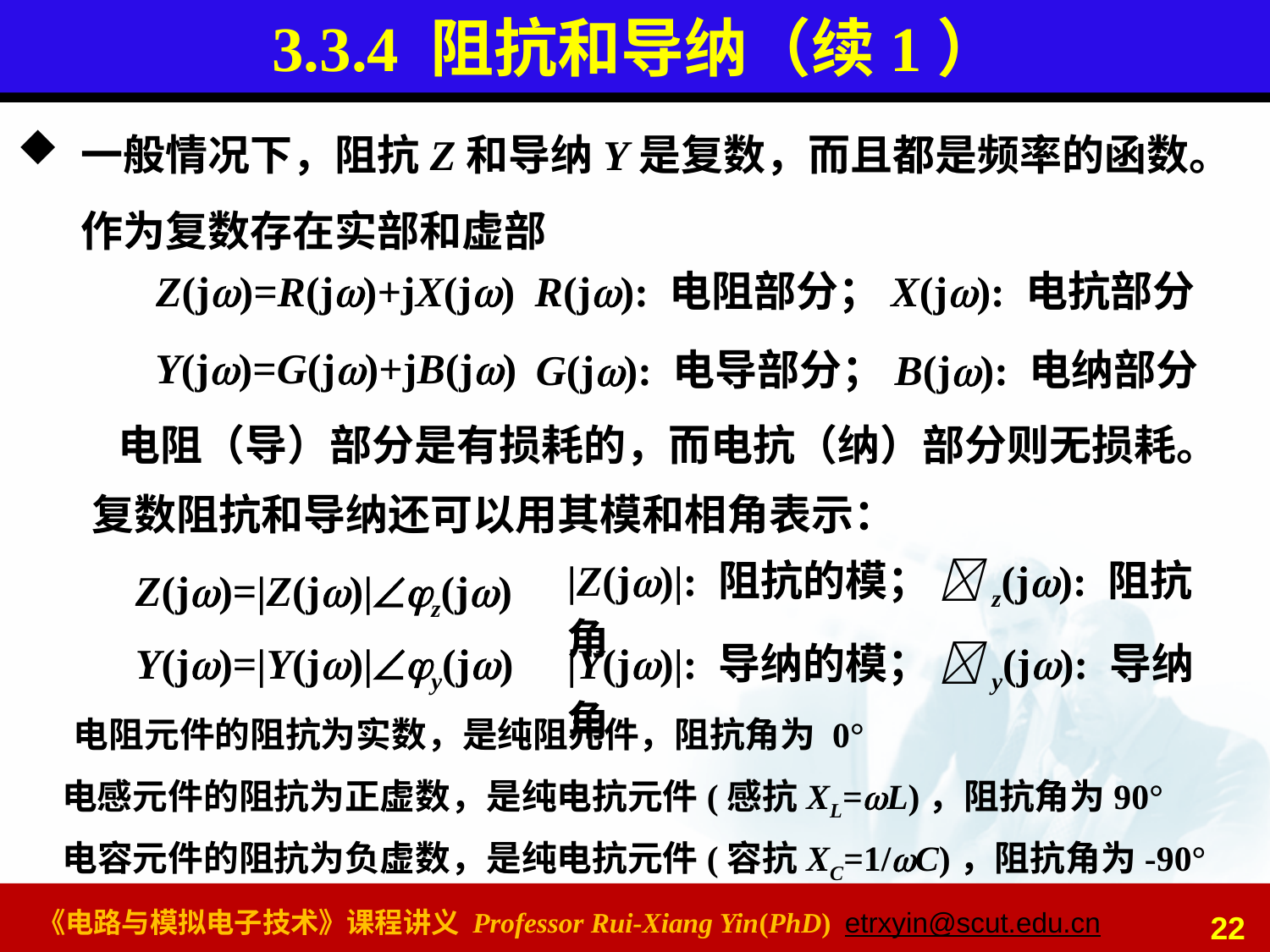

# 3.3.4 阻抗和导纳（续1）
一般情况下，阻抗Z和导纳Y是复数，而且都是频率的函数。作为复数存在实部和虚部
Z(jω)=R(jω)+jX(jω)
R(jω): 电阻部分；X(jω): 电抗部分
Y(jω)=G(jω)+jB(jω)
G(jω): 电导部分；B(jω): 电纳部分
电阻（导）部分是有损耗的，而电抗（纳）部分则无损耗。
复数阻抗和导纳还可以用其模和相角表示：
|Z(jω)|: 阻抗的模； ϕz(jω): 阻抗角
Z(jω)=|Z(jω)|∠ϕz(jω)
Y(jω)=|Y(jω)|∠ϕy(jω)
|Y(jω)|: 导纳的模； ϕy(jω): 导纳角
电阻元件的阻抗为实数，是纯阻元件，阻抗角为 0°
电感元件的阻抗为正虚数，是纯电抗元件(感抗XL=ωL)，阻抗角为90°
电容元件的阻抗为负虚数，是纯电抗元件(容抗XC=1/ωC)，阻抗角为-90°
22